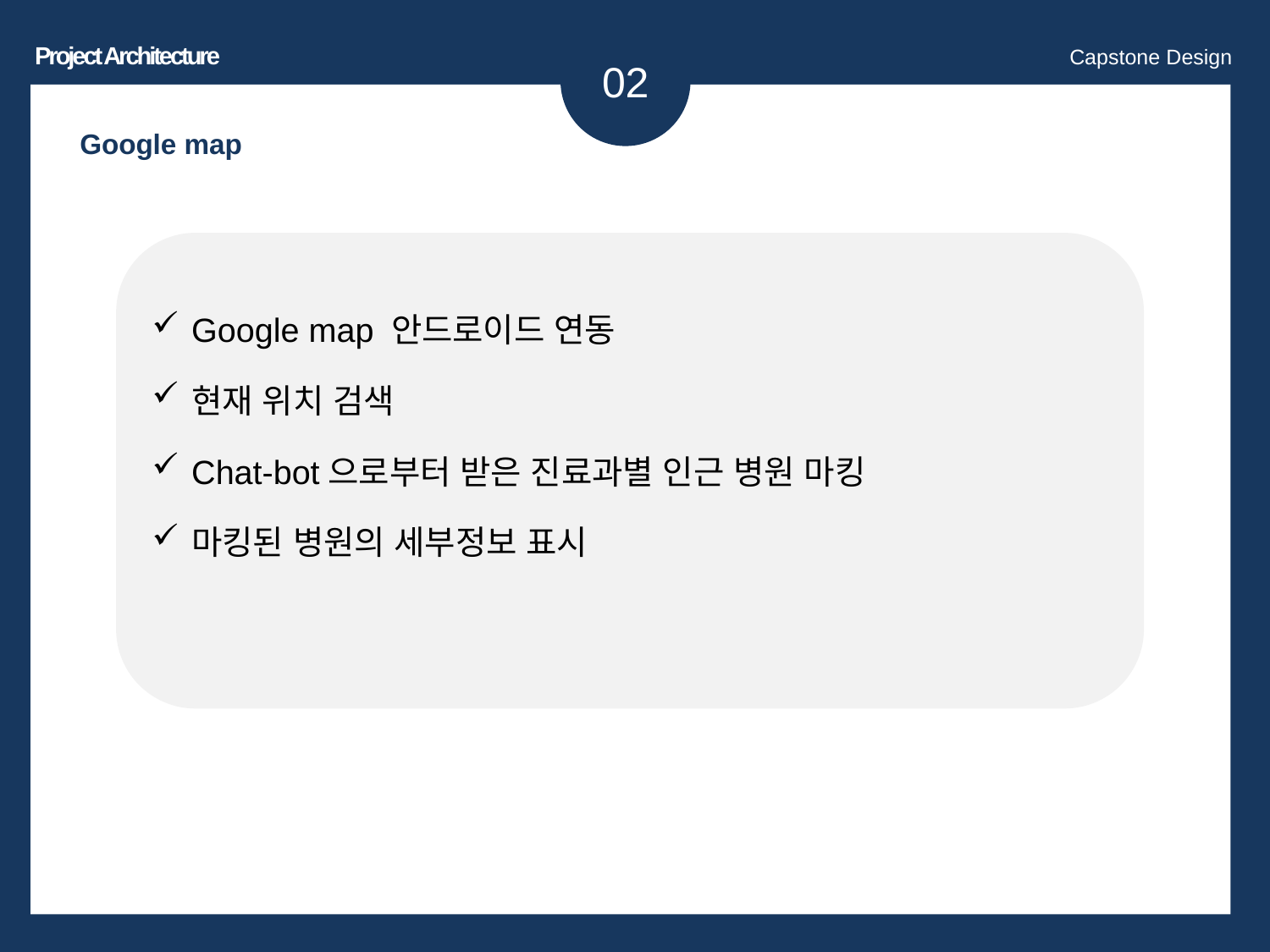

02
Project Architecture
Capstone Design

Google map

Google map 안드로이드 연동
현재 위치 검색
Chat-bot으로부터 받은 진료과별 인근 병원 마킹
마킹된 병원의 세부정보 표시